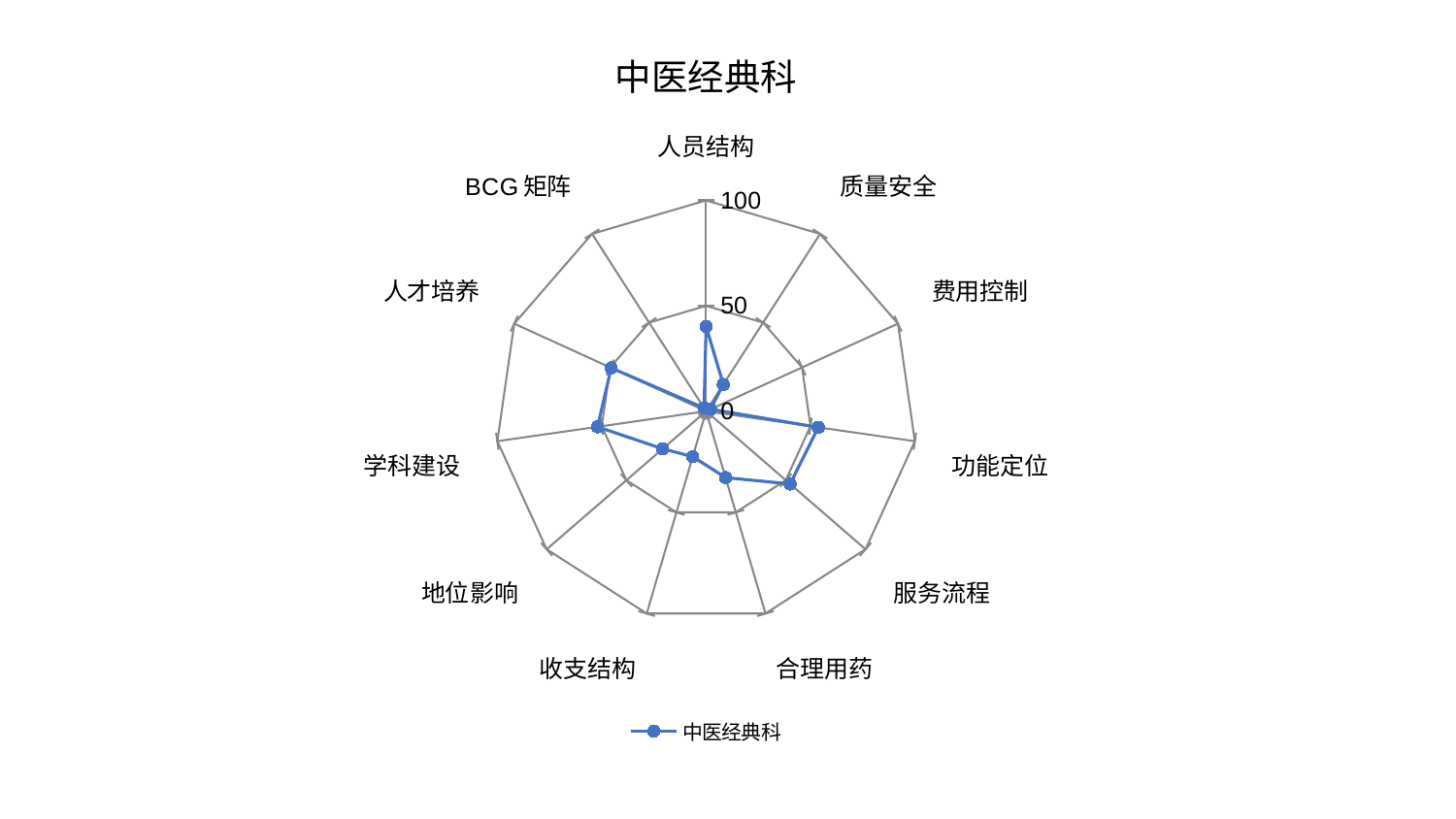

### Chart: 中医经典科

| Category | 中医经典科 |
|---|---|
| 人员结构 | 40.24208622904871 |
| 质量安全 | 15.121663181676166 |
| 费用控制 | 2.3104643943530077 |
| 功能定位 | 53.74037285905126 |
| 服务流程 | 52.721572352263436 |
| 合理用药 | 32.81638049947475 |
| 收支结构 | 22.47833947045518 |
| 地位影响 | 27.238824456797982 |
| 学科建设 | 52.01809160199855 |
| 人才培养 | 49.48757536587413 |
| BCG矩阵 | 1.8339591977509802 |
120